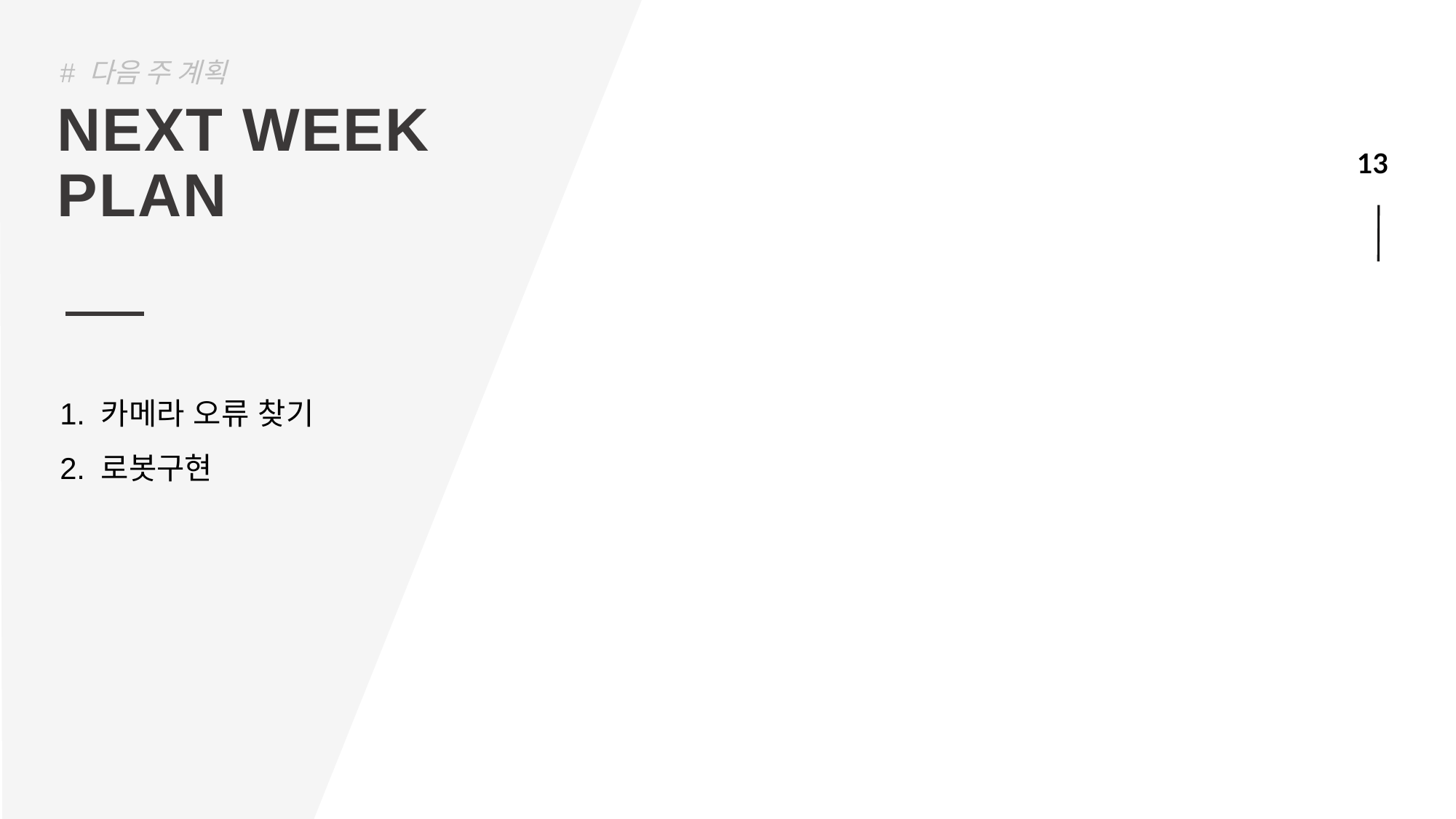

# 다음 주 계획
NEXT WEEK
PLAN
13

카메라 오류 찾기
로봇구현